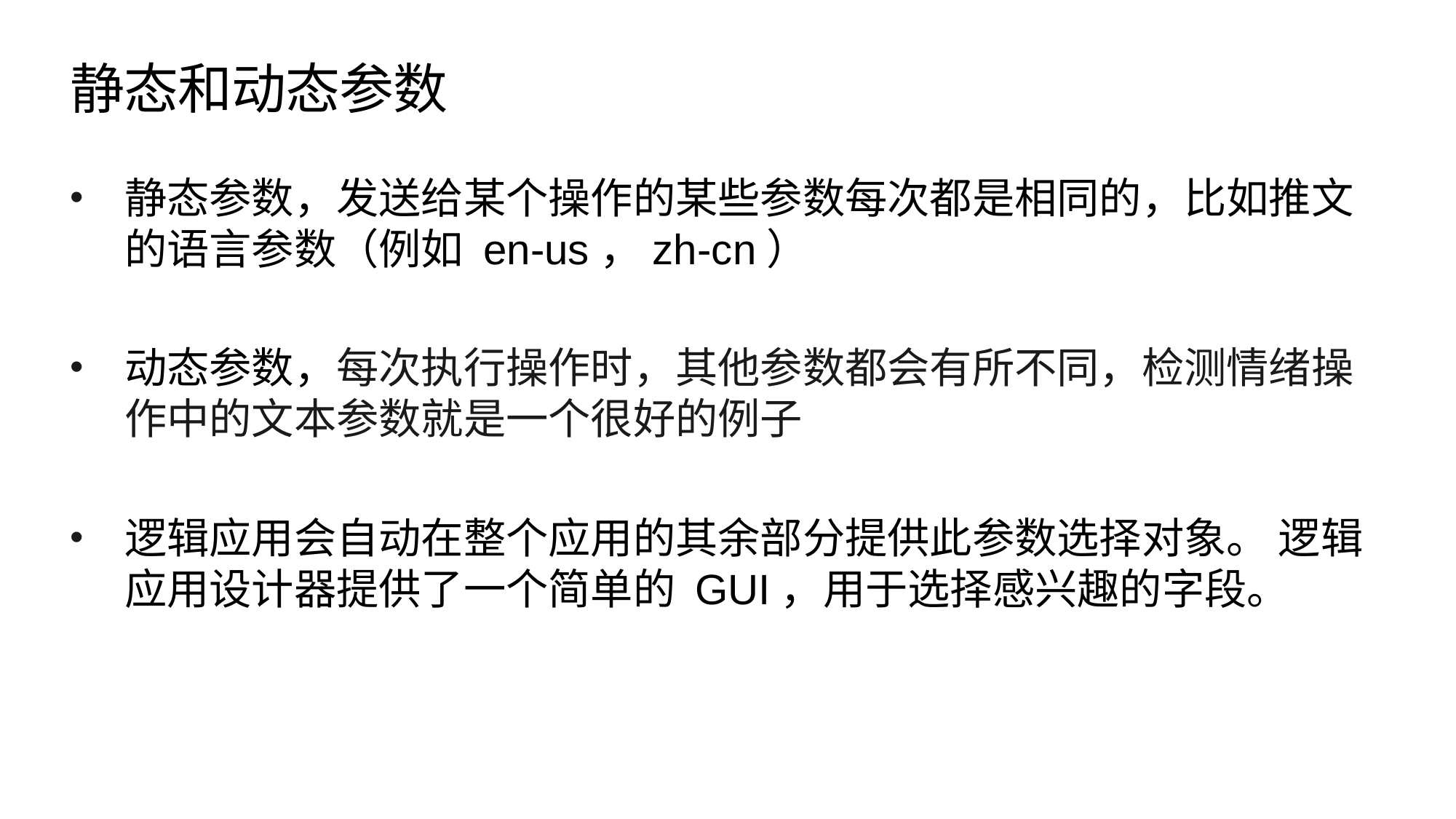

# 静态和动态参数
静态参数，发送给某个操作的某些参数每次都是相同的，比如推文的语言参数（例如 en-us，zh-cn）

动态参数，每次执行操作时，其他参数都会有所不同，检测情绪操作中的文本参数就是一个很好的例子

逻辑应用会自动在整个应用的其余部分提供此参数选择对象。 逻辑应用设计器提供了一个简单的 GUI，用于选择感兴趣的字段。